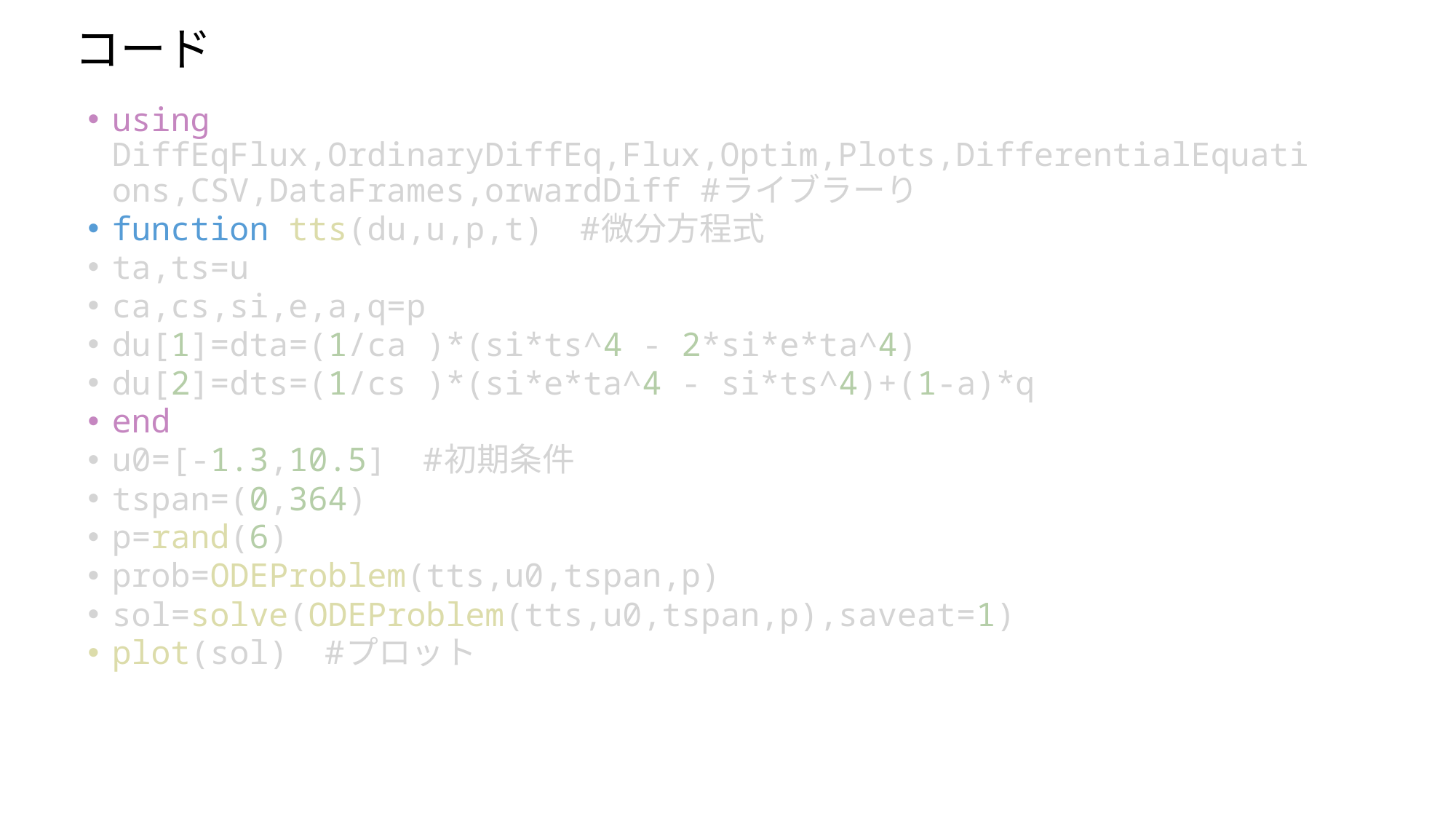

# コード
using DiffEqFlux,OrdinaryDiffEq,Flux,Optim,Plots,DifferentialEquations,CSV,DataFrames,orwardDiff #ライブラーり
function tts(du,u,p,t)　#微分方程式
ta,ts=u
ca,cs,si,e,a,q=p
du[1]=dta=(1/ca )*(si*ts^4 - 2*si*e*ta^4)
du[2]=dts=(1/cs )*(si*e*ta^4 - si*ts^4)+(1-a)*q
end
u0=[-1.3,10.5]　#初期条件
tspan=(0,364)
p=rand(6)
prob=ODEProblem(tts,u0,tspan,p)
sol=solve(ODEProblem(tts,u0,tspan,p),saveat=1)
plot(sol)　#プロット